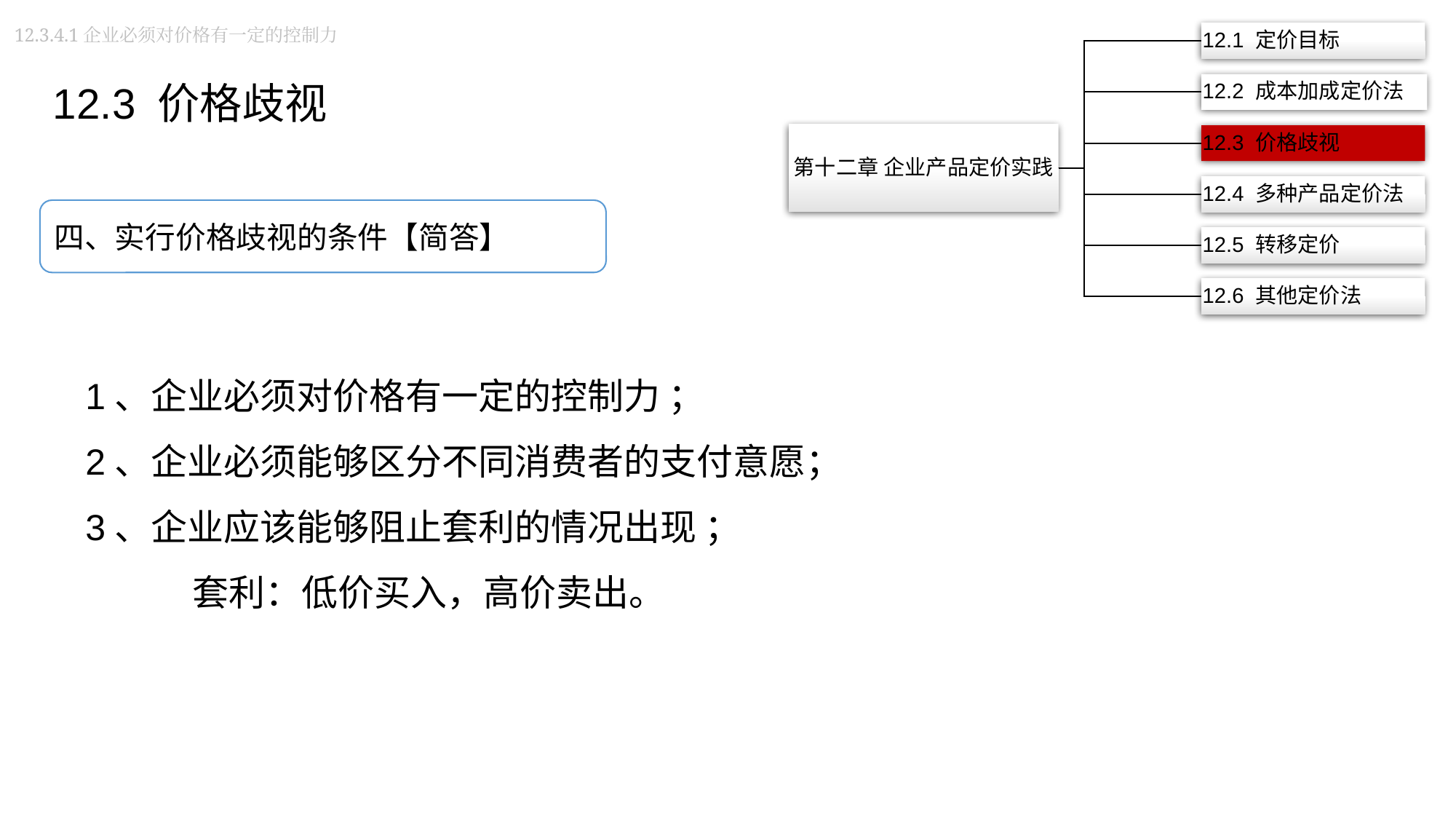

第十二章 企业产品定价实践
12.1 定价目标
12.2 成本加成定价法
12.3 价格歧视
12.4 多种产品定价法
12.5 转移定价
12.6 其他定价法
12.3.4.1企业必须对价格有一定的控制力
12.3 价格歧视
四、实行价格歧视的条件【简答】
1、企业必须对价格有一定的控制力 ；
2、企业必须能够区分不同消费者的支付意愿；
3、企业应该能够阻止套利的情况出现 ；
            套利：低价买入，高价卖出。